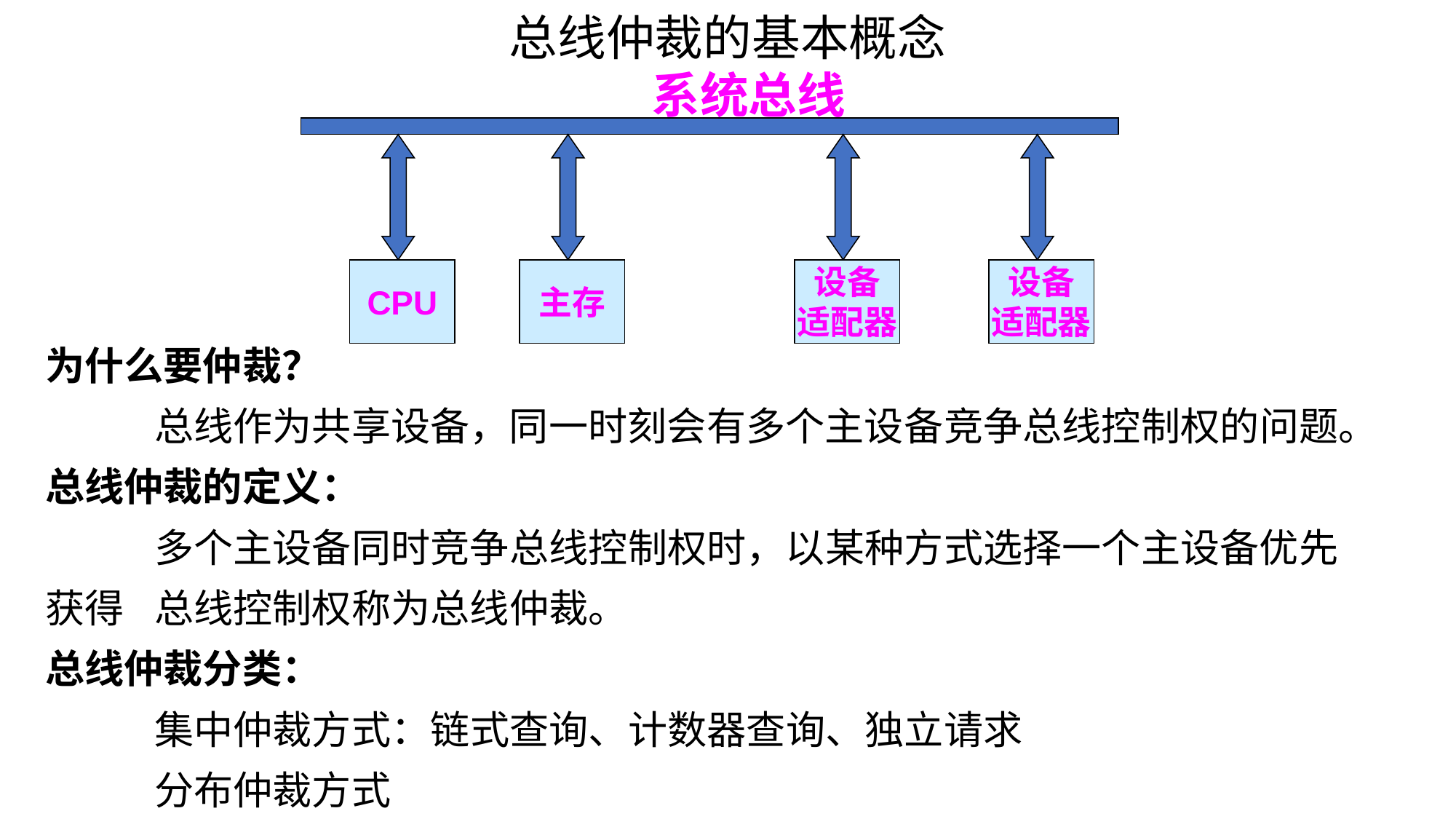

总线仲裁的基本概念
系统总线

CPU
主存
设备
适配器
设备
适配器
为什么要仲裁？
	总线作为共享设备，同一时刻会有多个主设备竞争总线控制权的问题。
总线仲裁的定义：
	多个主设备同时竞争总线控制权时，以某种方式选择一个主设备优先获得	总线控制权称为总线仲裁。
总线仲裁分类：
	集中仲裁方式：链式查询、计数器查询、独立请求
	分布仲裁方式